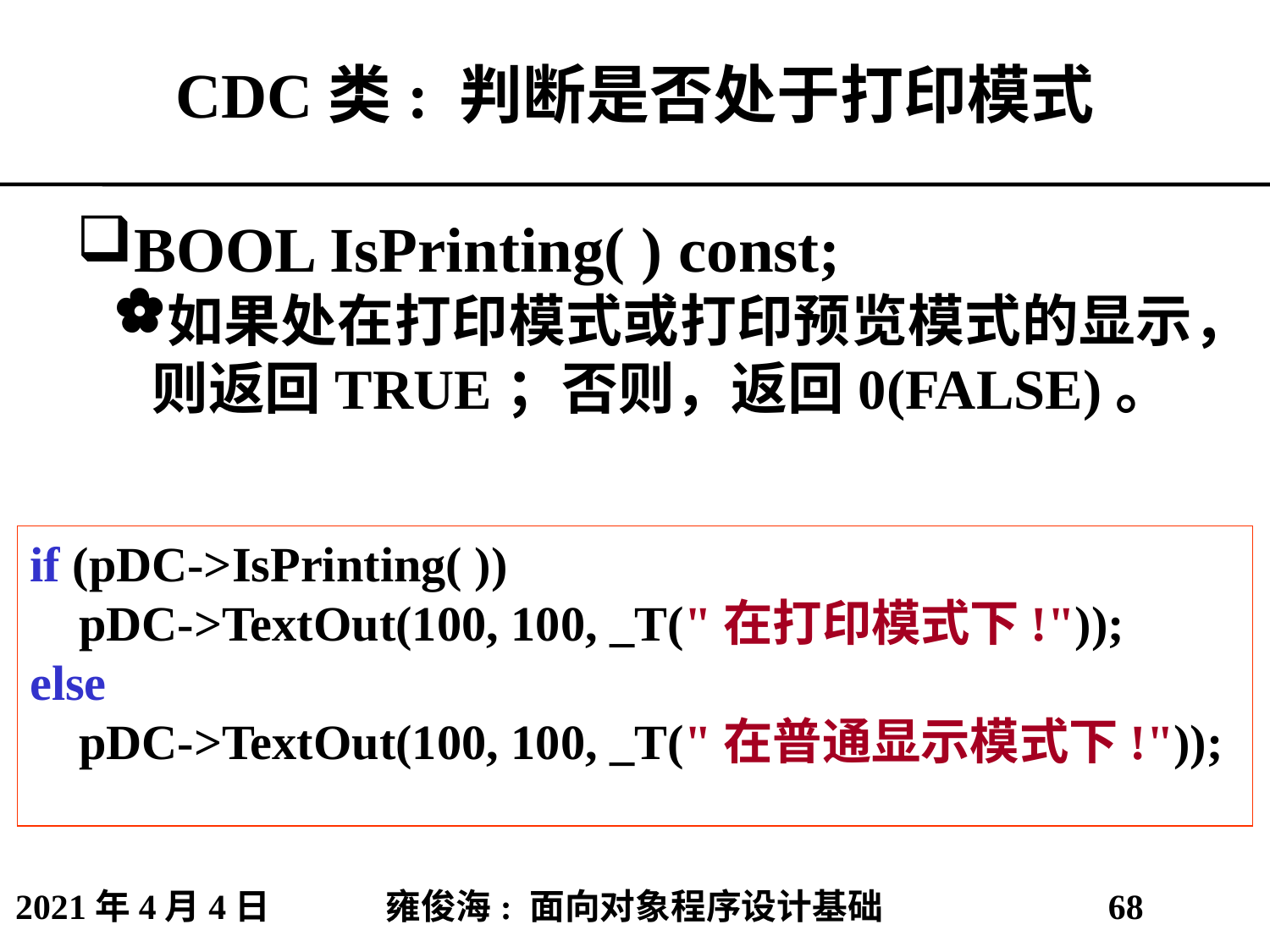

# CDC类: 判断是否处于打印模式

BOOL IsPrinting( ) const;
如果处在打印模式或打印预览模式的显示，则返回TRUE；否则，返回0(FALSE)。
if (pDC->IsPrinting( ))
    pDC->TextOut(100, 100, _T("在打印模式下!"));
else
    pDC->TextOut(100, 100, _T("在普通显示模式下!"));
2021年4月4日
雍俊海: 面向对象程序设计基础
68